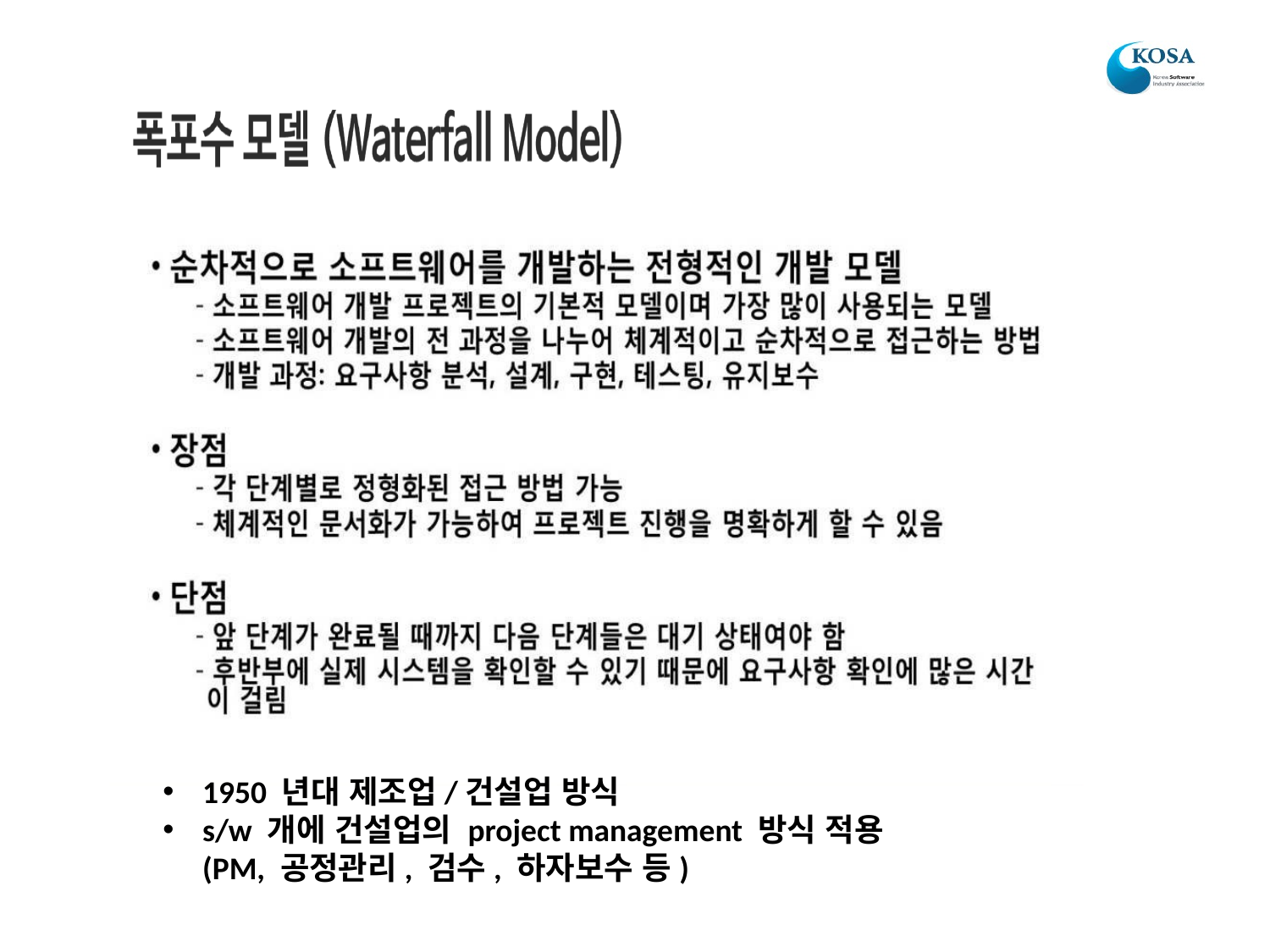

1950 년대 제조업/건설업 방식
s/w 개에 건설업의 project management 방식 적용
(PM, 공정관리, 검수, 하자보수 등)